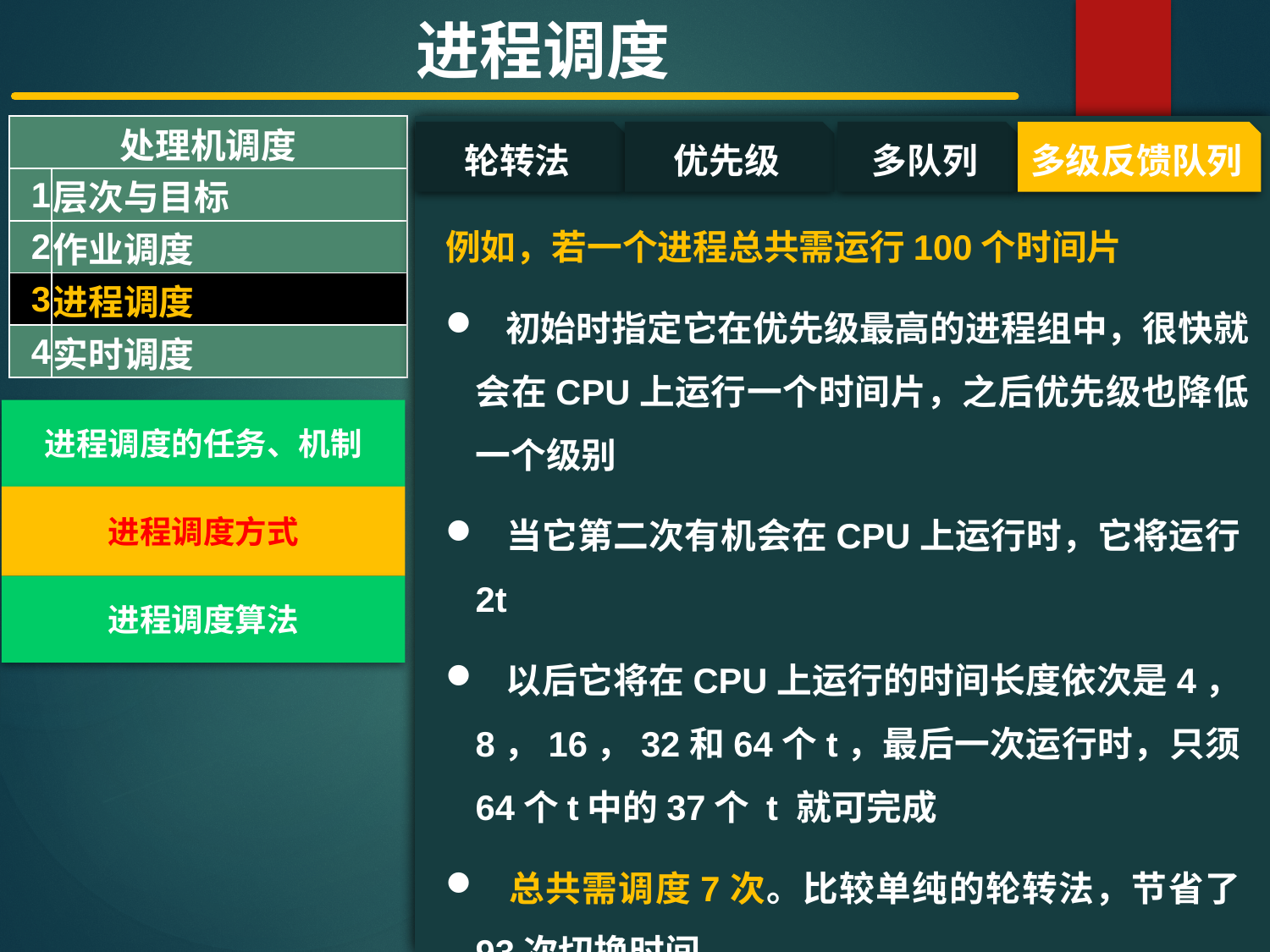

进程调度
| 处理机调度 |  |
| --- | --- |
| 1 | 层次与目标 |
| 2 | 作业调度 |
| 3 | 进程调度 |
| 4 | 实时调度 |
#
轮转法
优先级
多队列
多级反馈队列
例如，若一个进程总共需运行100个时间片
  初始时指定它在优先级最高的进程组中，很快就会在CPU上运行一个时间片，之后优先级也降低一个级别
  当它第二次有机会在CPU上运行时，它将运行2t
  以后它将在CPU上运行的时间长度依次是4，8，16，32和64个t，最后一次运行时，只须64个t中的37个 t 就可完成
  总共需调度7次。比较单纯的轮转法，节省了93次切换时间
进程调度的任务、机制
进程调度方式
进程调度算法